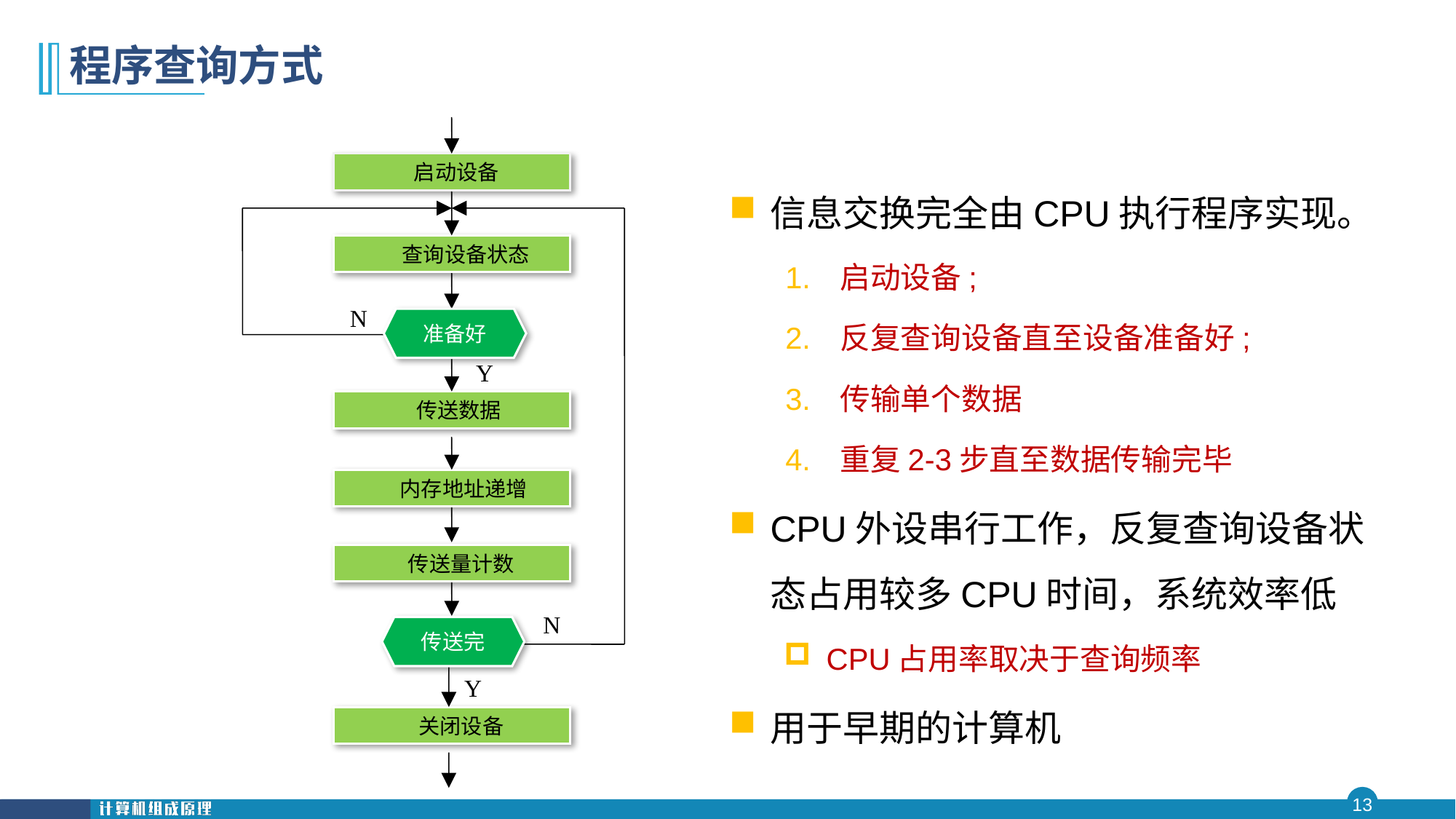

# 程序查询方式

 启动设备
信息交换完全由CPU执行程序实现。
启动设备;
反复查询设备直至设备准备好;
传输单个数据
重复2-3步直至数据传输完毕
CPU外设串行工作，反复查询设备状态占用较多CPU时间，系统效率低
CPU占用率取决于查询频率
用于早期的计算机

     查询设备状态

准备好
N

Y

  传送数据

    内存地址递增

   传送量计数

传送完
N

Y
   关闭设备